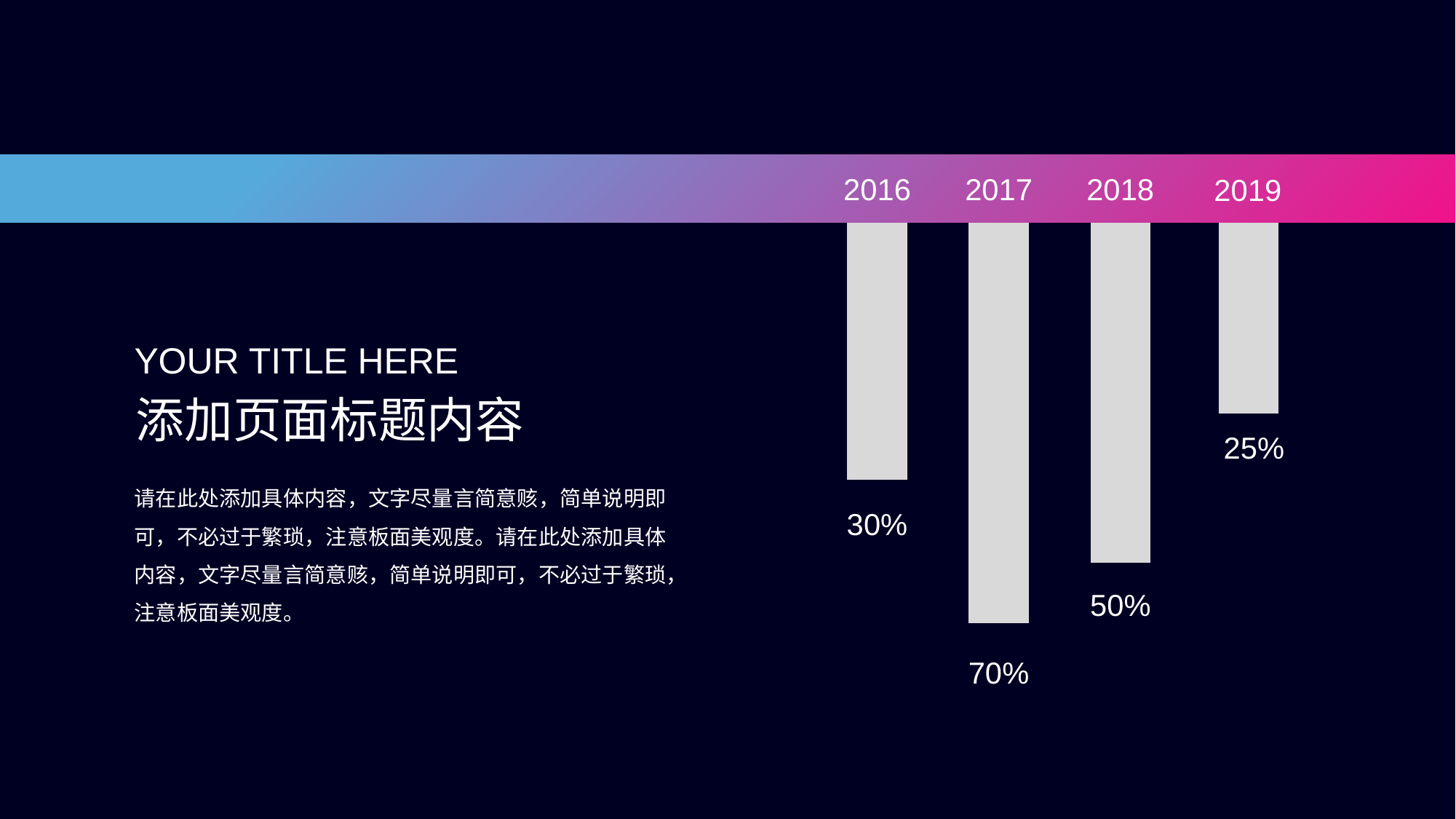

2016
2017
2018
2019

YOUR TITLE HERE
添加页面标题内容
25%
请在此处添加具体内容，文字尽量言简意赅，简单说明即可，不必过于繁琐，注意板面美观度。请在此处添加具体内容，文字尽量言简意赅，简单说明即可，不必过于繁琐，注意板面美观度。
30%
50%
70%